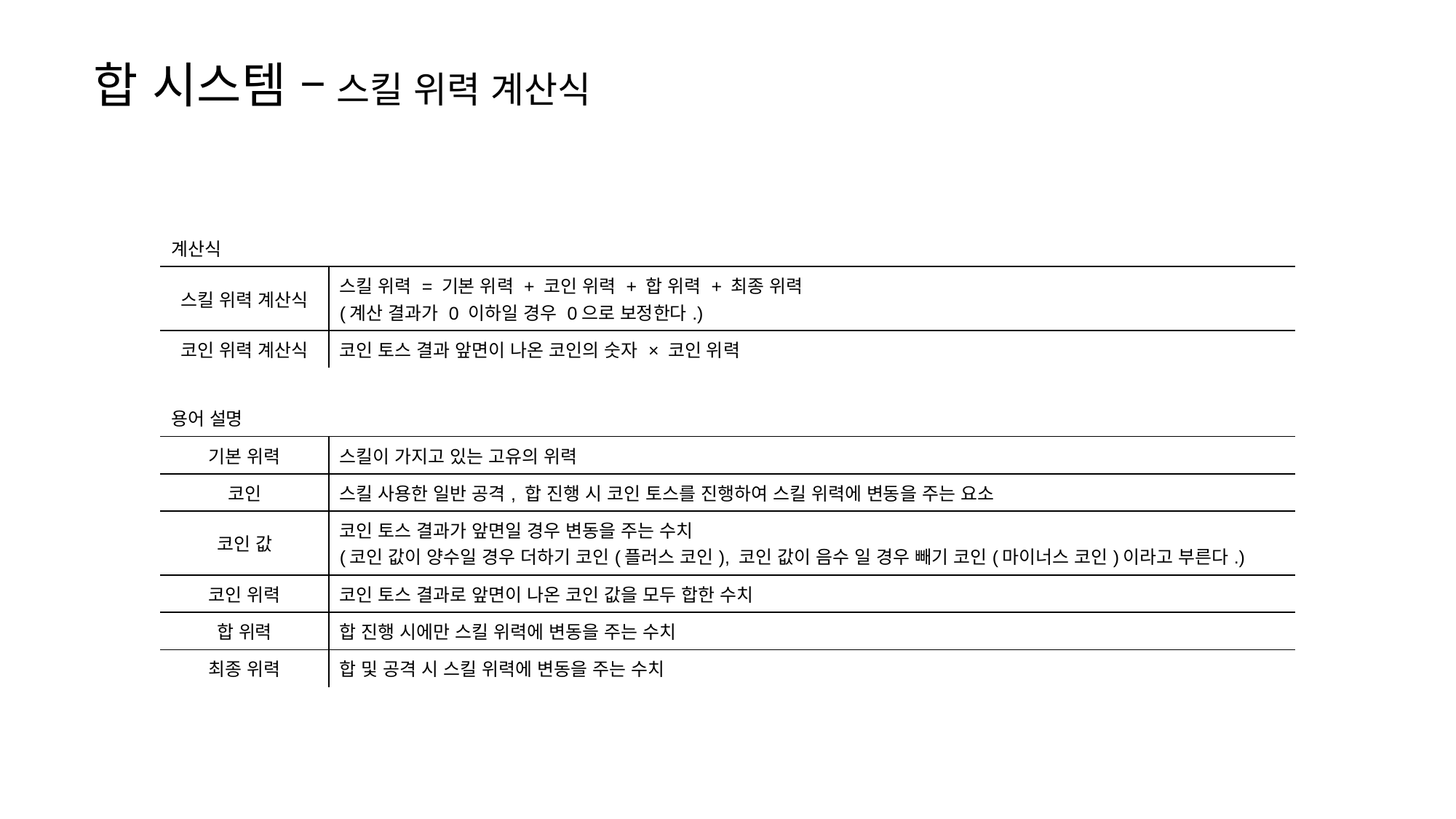

합 시스템 – 스킬 위력 계산식
| 계산식 |  |
| --- | --- |
| 스킬 위력 계산식 | 스킬 위력 = 기본 위력 + 코인 위력 + 합 위력 + 최종 위력 (계산 결과가 0 이하일 경우 0으로 보정한다.) |
| 코인 위력 계산식 | 코인 토스 결과 앞면이 나온 코인의 숫자 × 코인 위력 |
|  |  |
| 용어 설명 |  |
| 기본 위력 | 스킬이 가지고 있는 고유의 위력 |
| 코인 | 스킬 사용한 일반 공격, 합 진행 시 코인 토스를 진행하여 스킬 위력에 변동을 주는 요소 |
| 코인 값 | 코인 토스 결과가 앞면일 경우 변동을 주는 수치 (코인 값이 양수일 경우 더하기 코인(플러스 코인), 코인 값이 음수 일 경우 빼기 코인(마이너스 코인)이라고 부른다.) |
| 코인 위력 | 코인 토스 결과로 앞면이 나온 코인 값을 모두 합한 수치 |
| 합 위력 | 합 진행 시에만 스킬 위력에 변동을 주는 수치 |
| 최종 위력 | 합 및 공격 시 스킬 위력에 변동을 주는 수치 |